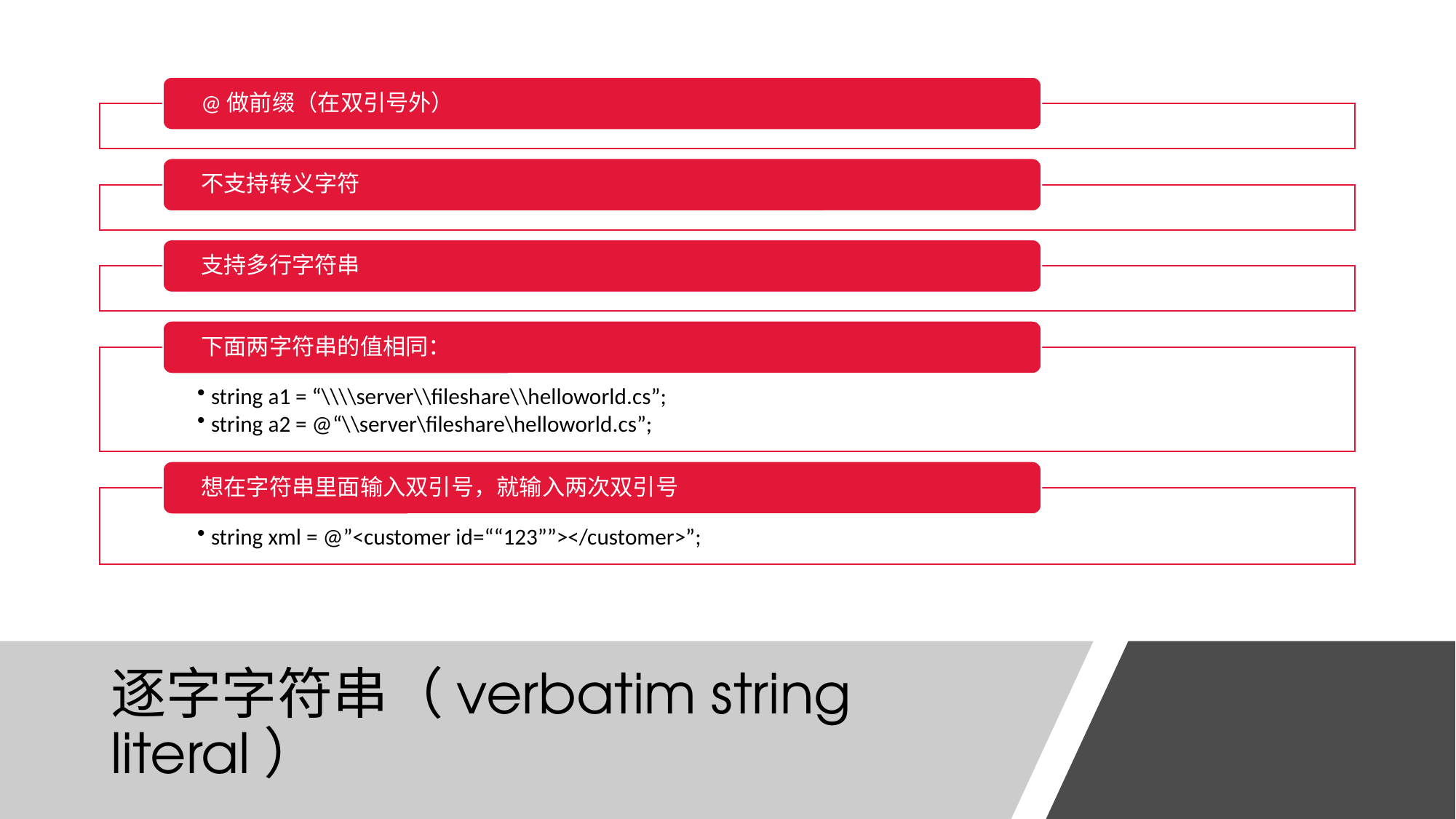

@做前缀（在双引号外）
不支持转义字符
支持多行字符串
string a1 = “\\\\server\\fileshare\\helloworld.cs”;
string a2 = @“\\server\fileshare\helloworld.cs”;
下面两字符串的值相同：
string xml = @”<customer id=““123””></customer>”;
想在字符串里面输入双引号，就输入两次双引号

# 逐字字符串（verbatim string literal）